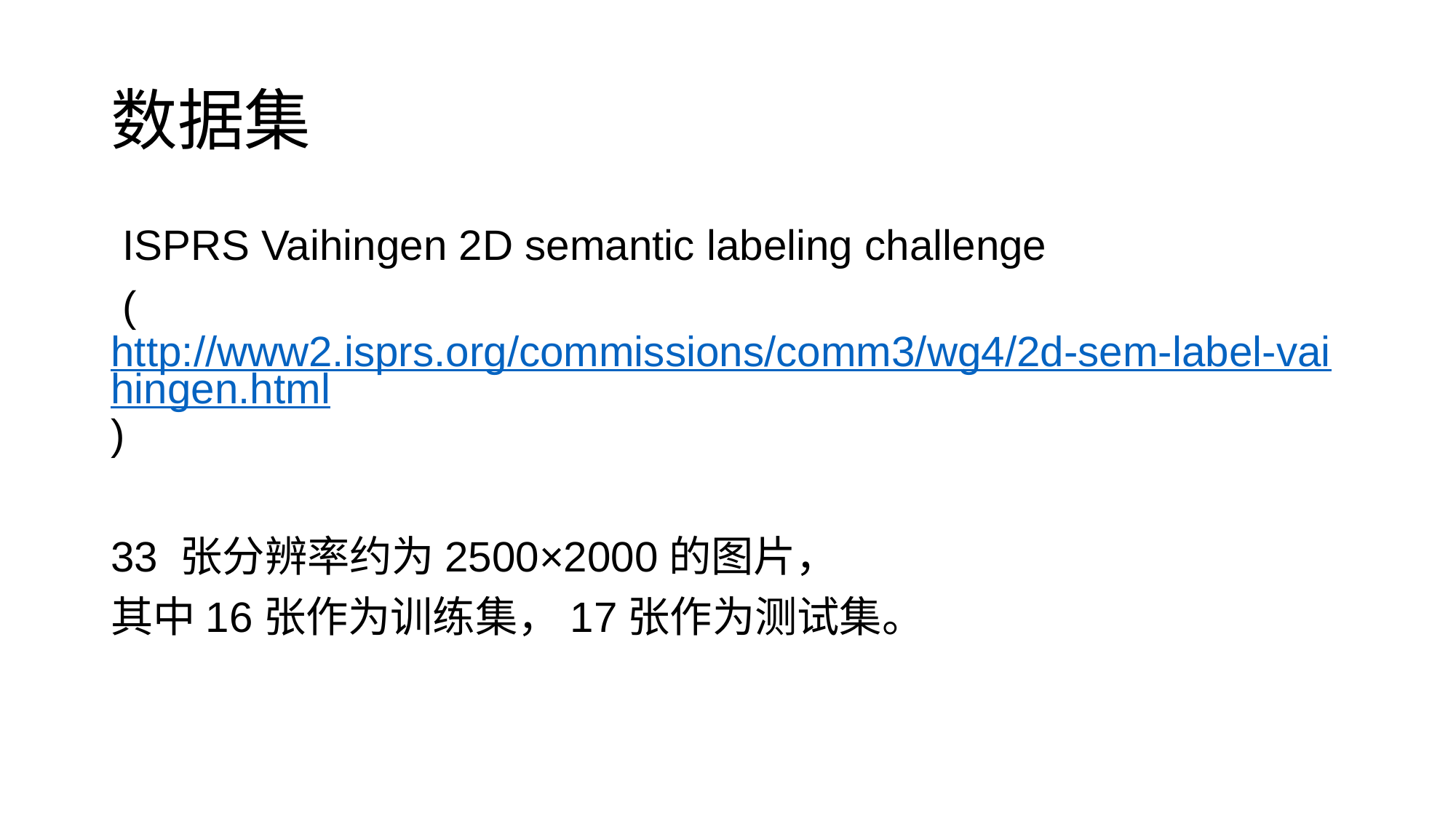

# 数据集
 ISPRS Vaihingen 2D semantic labeling challenge
 (http://www2.isprs.org/commissions/comm3/wg4/2d-sem-label-vaihingen.html)

33 张分辨率约为2500×2000的图片，
其中16张作为训练集，17张作为测试集。